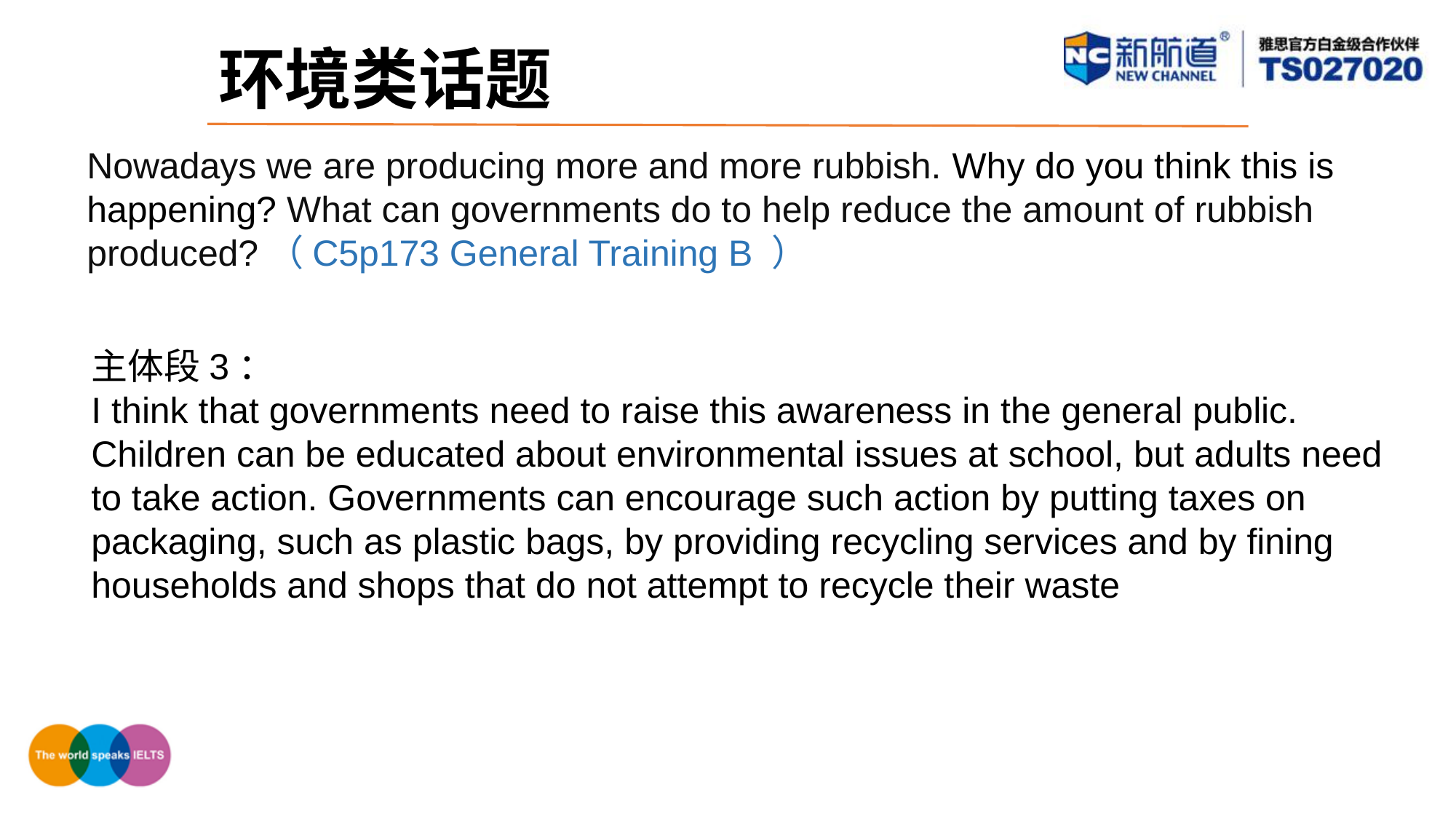

环境类话题
Nowadays we are producing more and more rubbish. Why do you think this is happening? What can governments do to help reduce the amount of rubbish produced?（C5p173 General Training B ）
主体段3：
I think that governments need to raise this awareness in the general public. Children can be educated about environmental issues at school, but adults need to take action. Governments can encourage such action by putting taxes on packaging, such as plastic bags, by providing recycling services and by fining households and shops that do not attempt to recycle their waste